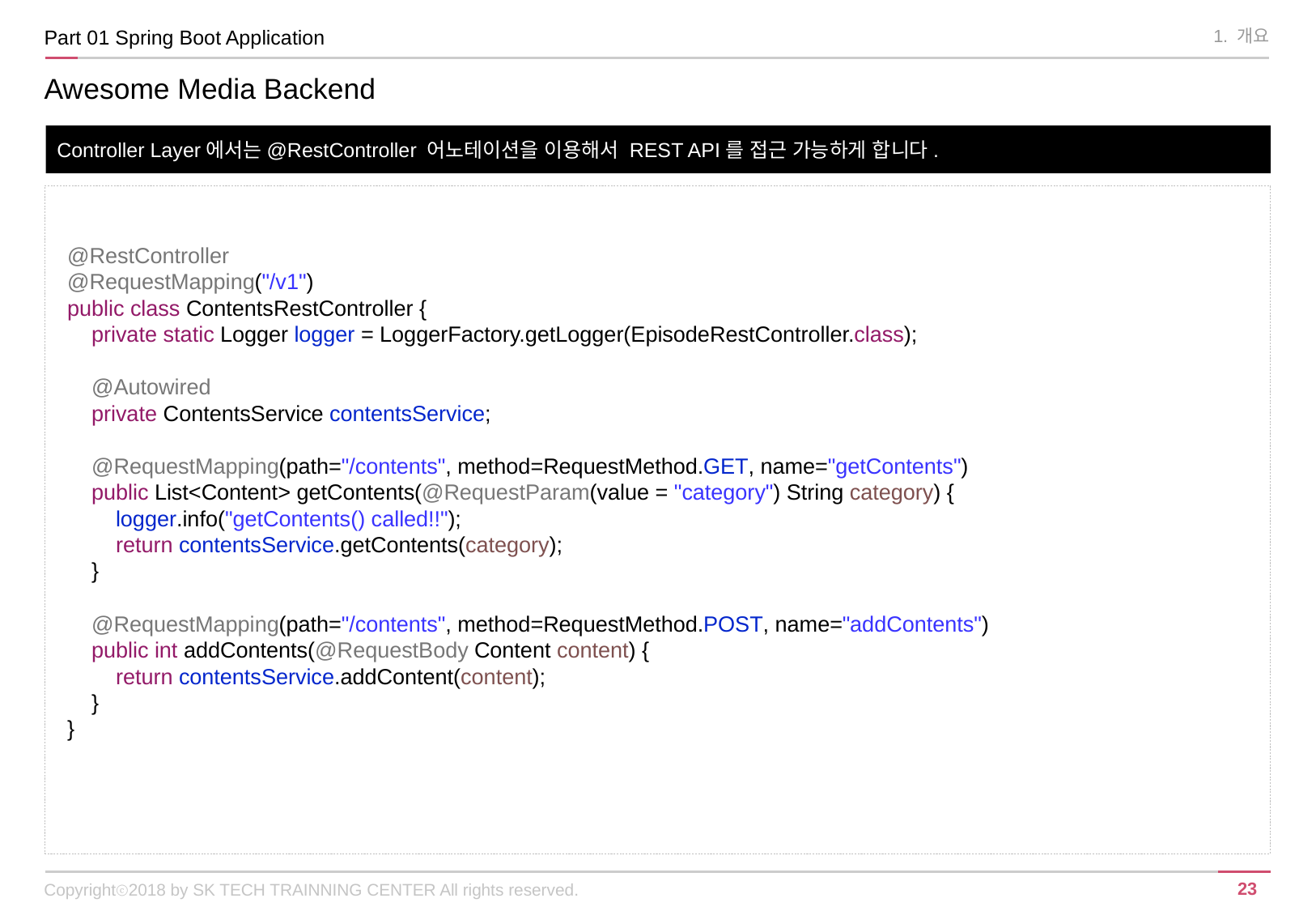

Part 01 Spring Boot Application
1. 개요
Awesome Media Backend
Controller Layer에서는@RestController 어노테이션을 이용해서 REST API를 접근 가능하게 합니다.
@RestController
@RequestMapping("/v1")
public class ContentsRestController {
    private static Logger logger = LoggerFactory.getLogger(EpisodeRestController.class);

    @Autowired
    private ContentsService contentsService;

    @RequestMapping(path="/contents", method=RequestMethod.GET, name="getContents")
    public List<Content> getContents(@RequestParam(value = "category") String category) {
        logger.info("getContents() called!!");
        return contentsService.getContents(category);
    }

    @RequestMapping(path="/contents", method=RequestMethod.POST, name="addContents")
    public int addContents(@RequestBody Content content) {
        return contentsService.addContent(content);
    }
}
Copyrightⓒ2018 by SK TECH TRAINNING CENTER All rights reserved.